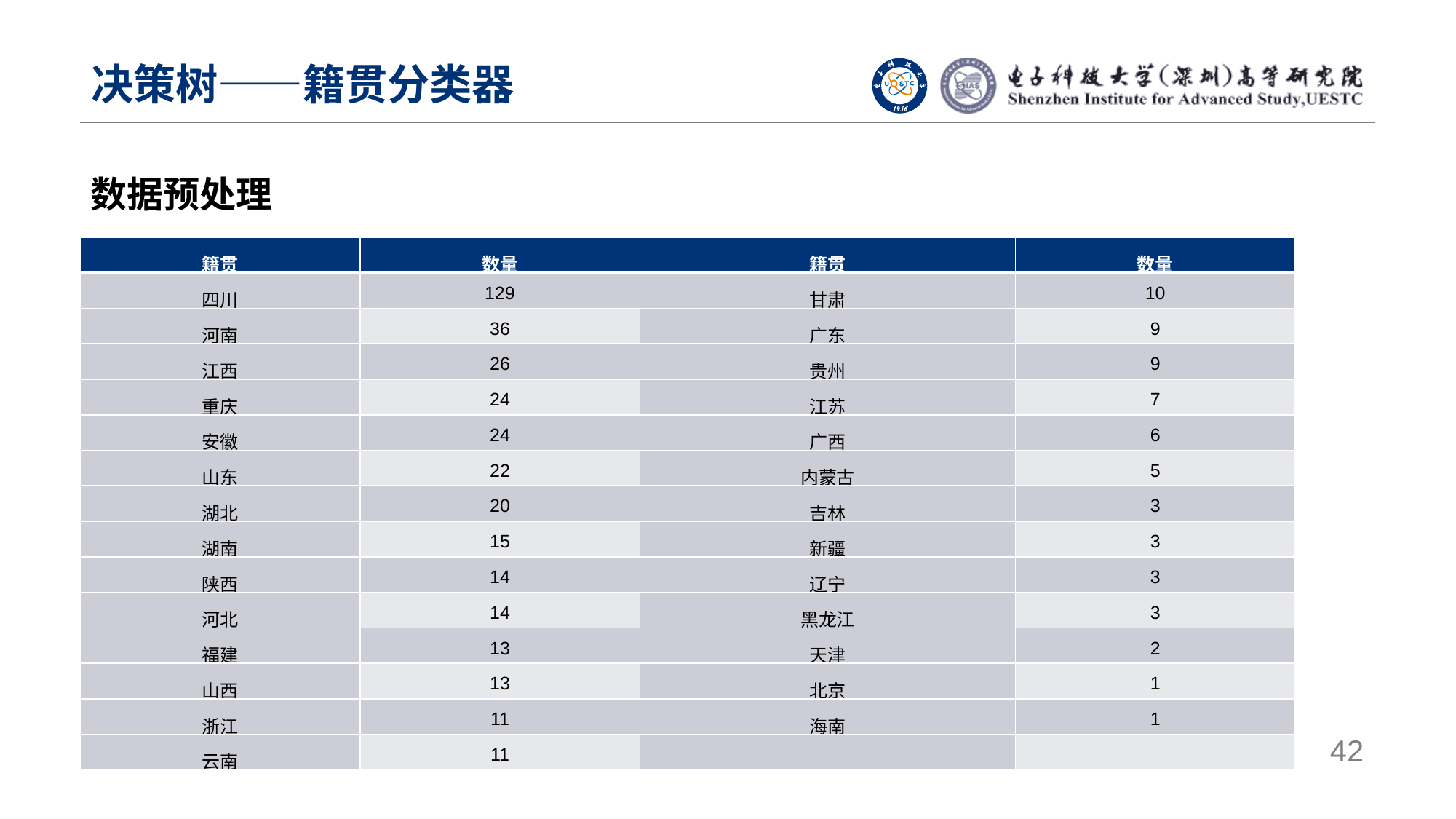

# 决策树——籍贯分类器
数据预处理
| 籍贯 | 数量 | 籍贯 | 数量 |
| --- | --- | --- | --- |
| 四川 | 129 | 甘肃 | 10 |
| 河南 | 36 | 广东 | 9 |
| 江西 | 26 | 贵州 | 9 |
| 重庆 | 24 | 江苏 | 7 |
| 安徽 | 24 | 广西 | 6 |
| 山东 | 22 | 内蒙古 | 5 |
| 湖北 | 20 | 吉林 | 3 |
| 湖南 | 15 | 新疆 | 3 |
| 陕西 | 14 | 辽宁 | 3 |
| 河北 | 14 | 黑龙江 | 3 |
| 福建 | 13 | 天津 | 2 |
| 山西 | 13 | 北京 | 1 |
| 浙江 | 11 | 海南 | 1 |
| 云南 | 11 |  |  |
42